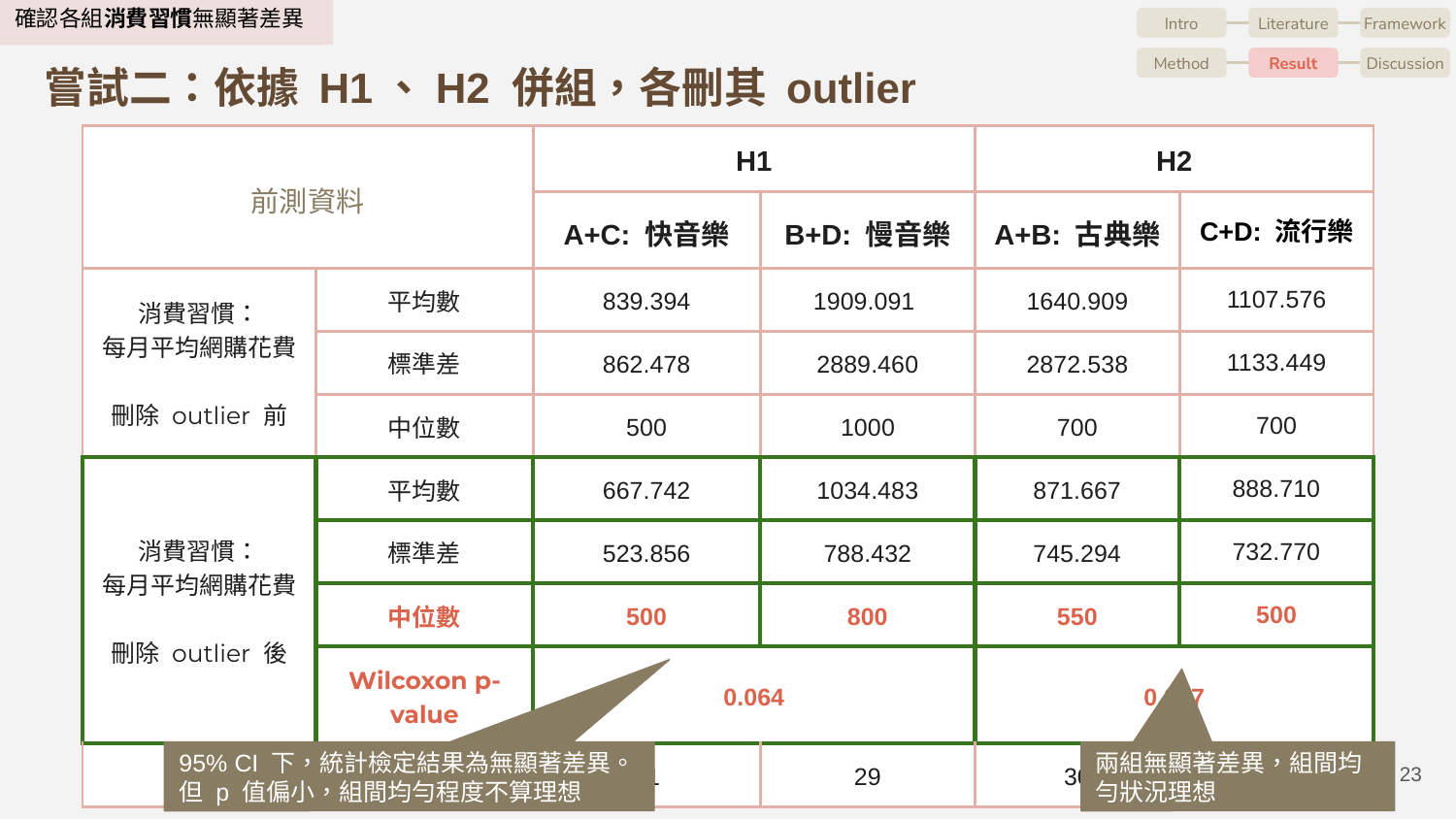

確認各組消費習慣無顯著差異
Intro
Literature
Framework
Method
Result
Discussion
# 嘗試二：依據 H1、H2 併組，各刪其 outlier
| 前測資料 |  | H1 |  | H2 |  |
| --- | --- | --- | --- | --- | --- |
|  |  | A+C: 快音樂 | B+D: 慢音樂 | A+B: 古典樂 | C+D: 流行樂 |
| 消費習慣： 每月平均網購花費 刪除 outlier 前 | 平均數 | 839.394 | 1909.091 | 1640.909 | 1107.576 |
|  | 標準差 | 862.478 | 2889.460 | 2872.538 | 1133.449 |
|  | 中位數 | 500 | 1000 | 700 | 700 |
| 消費習慣： 每月平均網購花費 刪除 outlier 後 | 平均數 | 667.742 | 1034.483 | 871.667 | 888.710 |
|  | 標準差 | 523.856 | 788.432 | 745.294 | 732.770 |
|  | 中位數 | 500 | 800 | 550 | 500 |
|  | Wilcoxon p-value | 0.064 |  | 0.977 |  |
| 樣本數 |  | 31 | 29 | 30 | 31 |
兩組無顯著差異，組間均勻狀況理想
95% CI 下，統計檢定結果為無顯著差異。但 p 值偏小，組間均勻程度不算理想
23